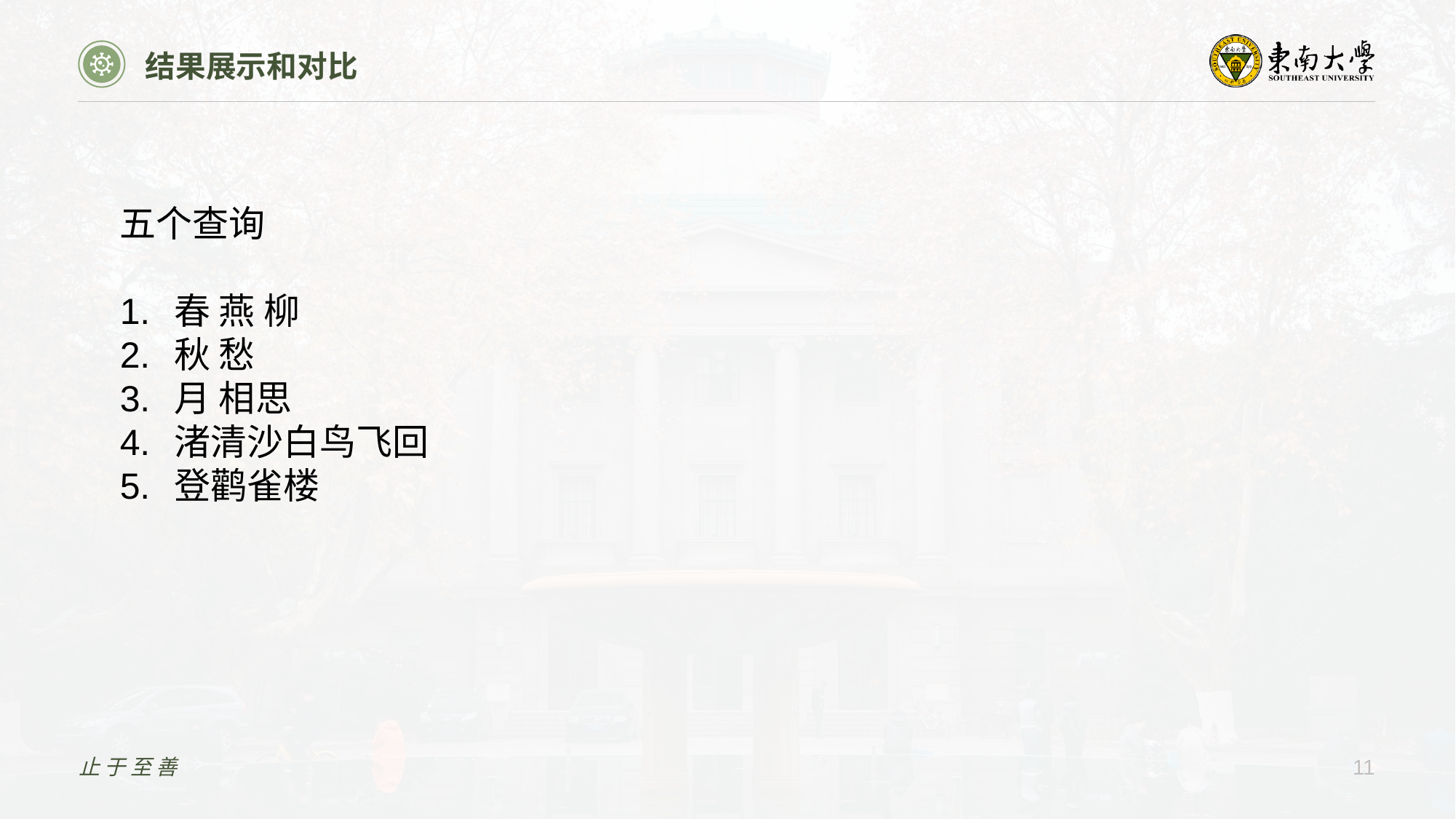

结果展示和对比
五个查询

春 燕 柳
秋 愁
月 相思
渚清沙白鸟飞回
登鹳雀楼
止于至善
11